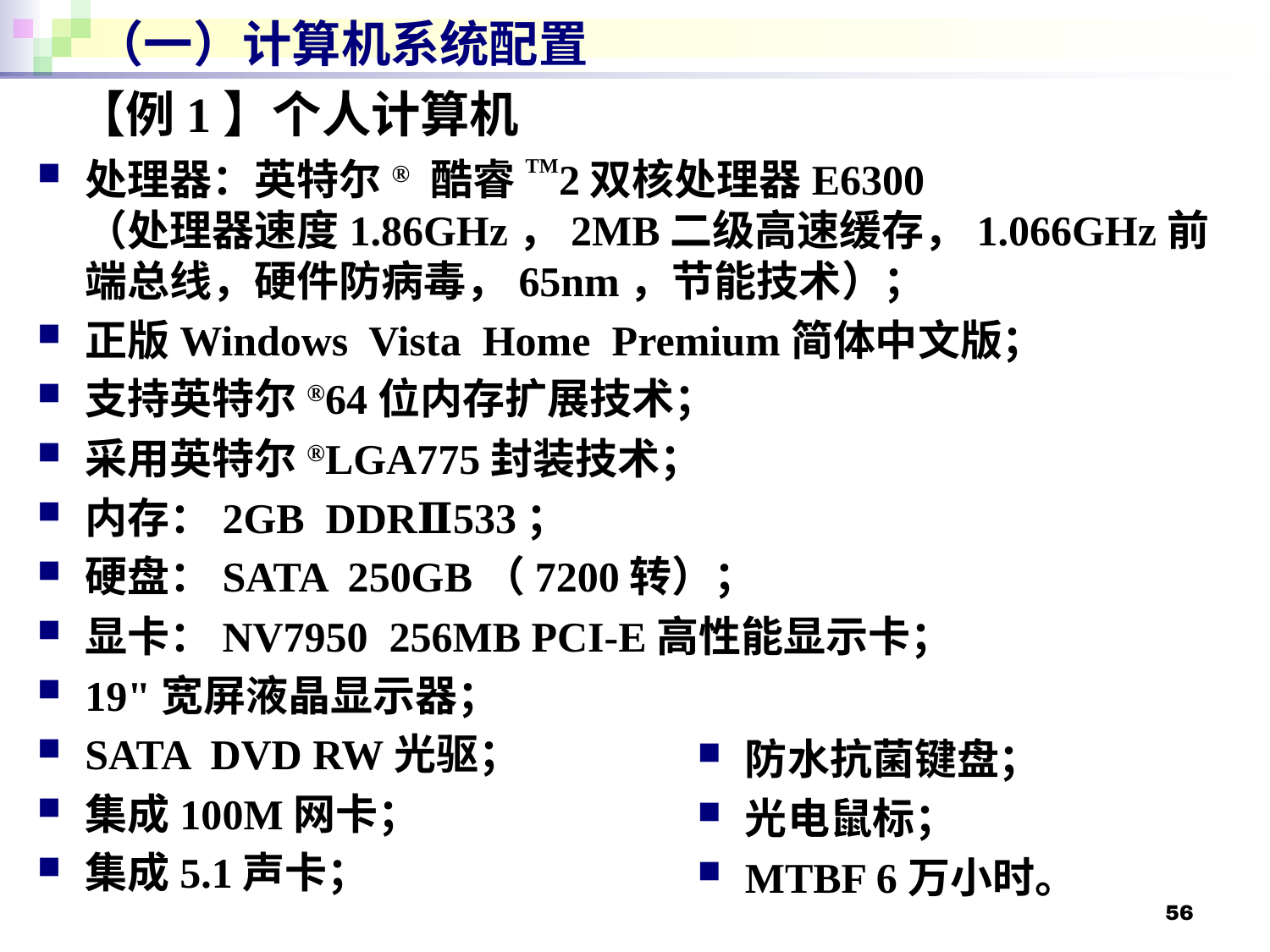

# （一）计算机系统配置
【例1】个人计算机
处理器：英特尔® 酷睿TM2双核处理器E6300
（处理器速度1.86GHz，2MB二级高速缓存，1.066GHz前端总线，硬件防病毒，65nm，节能技术）；
正版Windows  Vista  Home  Premium简体中文版；
支持英特尔®64位内存扩展技术；
采用英特尔®LGA775封装技术；
内存：2GB  DDRⅡ533；
硬盘：SATA  250GB（7200转）；
显卡：NV7950  256MB PCI-E高性能显示卡；
19"宽屏液晶显示器；
SATA  DVD RW光驱；
集成100M网卡；
集成5.1声卡；
防水抗菌键盘；
光电鼠标；
MTBF 6万小时。
56